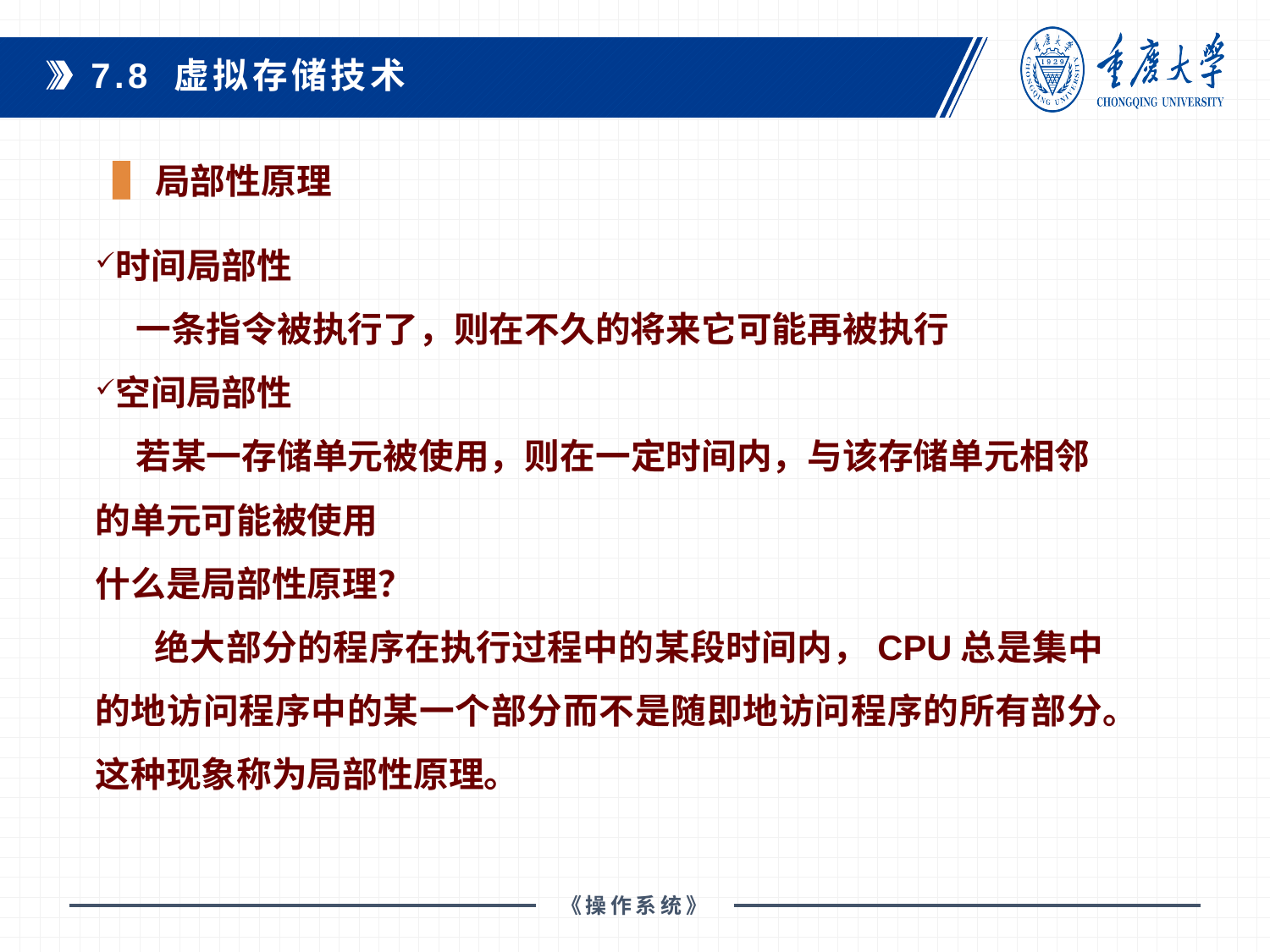

7.8 虚拟存储技术

局部性原理

时间局部性
    一条指令被执行了，则在不久的将来它可能再被执行
空间局部性
    若某一存储单元被使用，则在一定时间内，与该存储单元相邻的单元可能被使用
什么是局部性原理？
      绝大部分的程序在执行过程中的某段时间内，CPU总是集中的地访问程序中的某一个部分而不是随即地访问程序的所有部分。这种现象称为局部性原理。